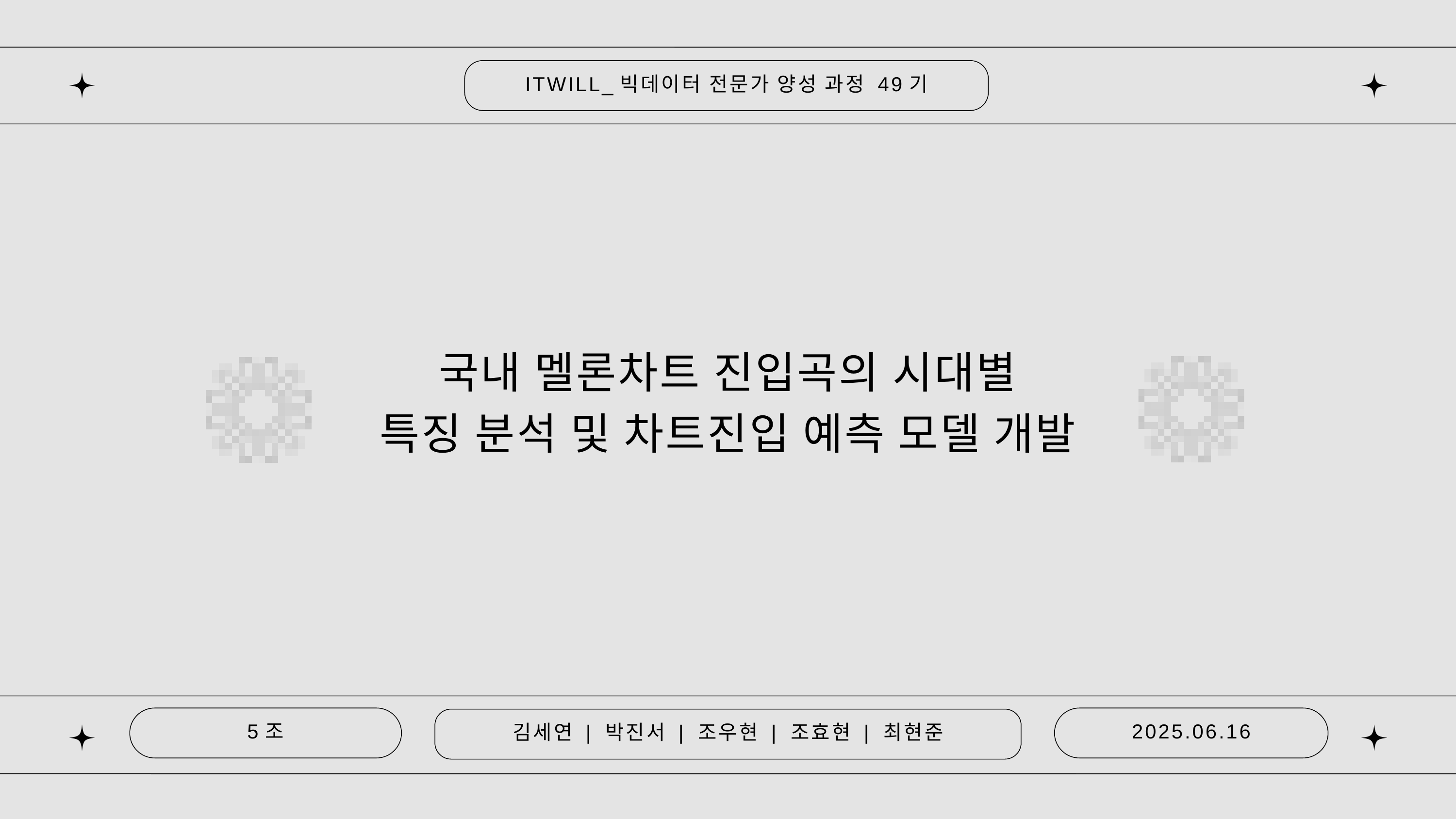

ITWILL_빅데이터 전문가 양성 과정 49기

국내 멜론차트 진입곡의 시대별
특징 분석 및 차트진입 예측 모델 개발

5조

2025.06.16

김세연 | 박진서 | 조우현 | 조효현 | 최현준